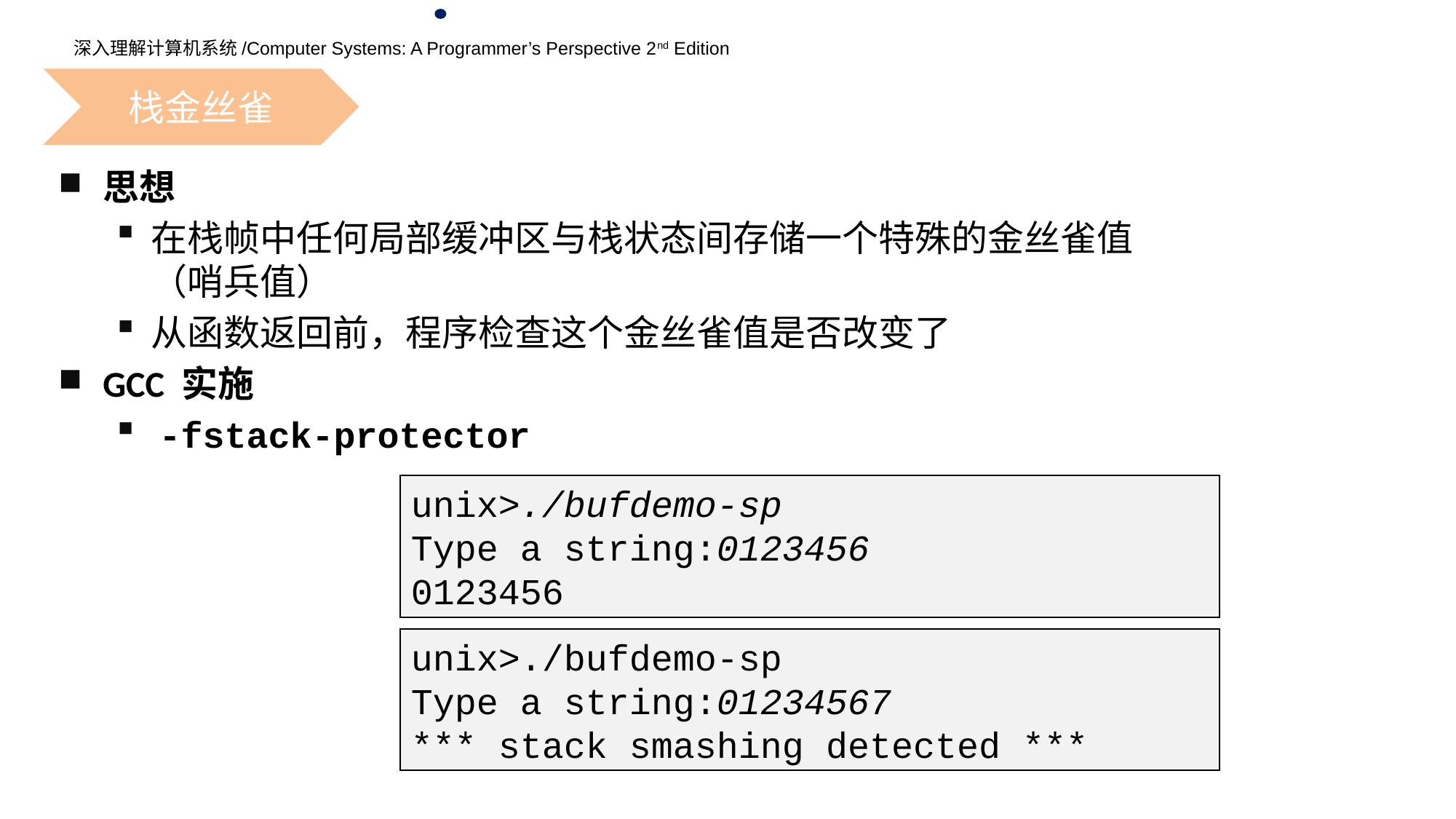

栈金丝雀
思想
在栈帧中任何局部缓冲区与栈状态间存储一个特殊的金丝雀值（哨兵值）
从函数返回前，程序检查这个金丝雀值是否改变了
GCC 实施
 -fstack-protector
unix>./bufdemo-sp
Type a string:0123456
0123456
unix>./bufdemo-sp
Type a string:01234567
*** stack smashing detected ***